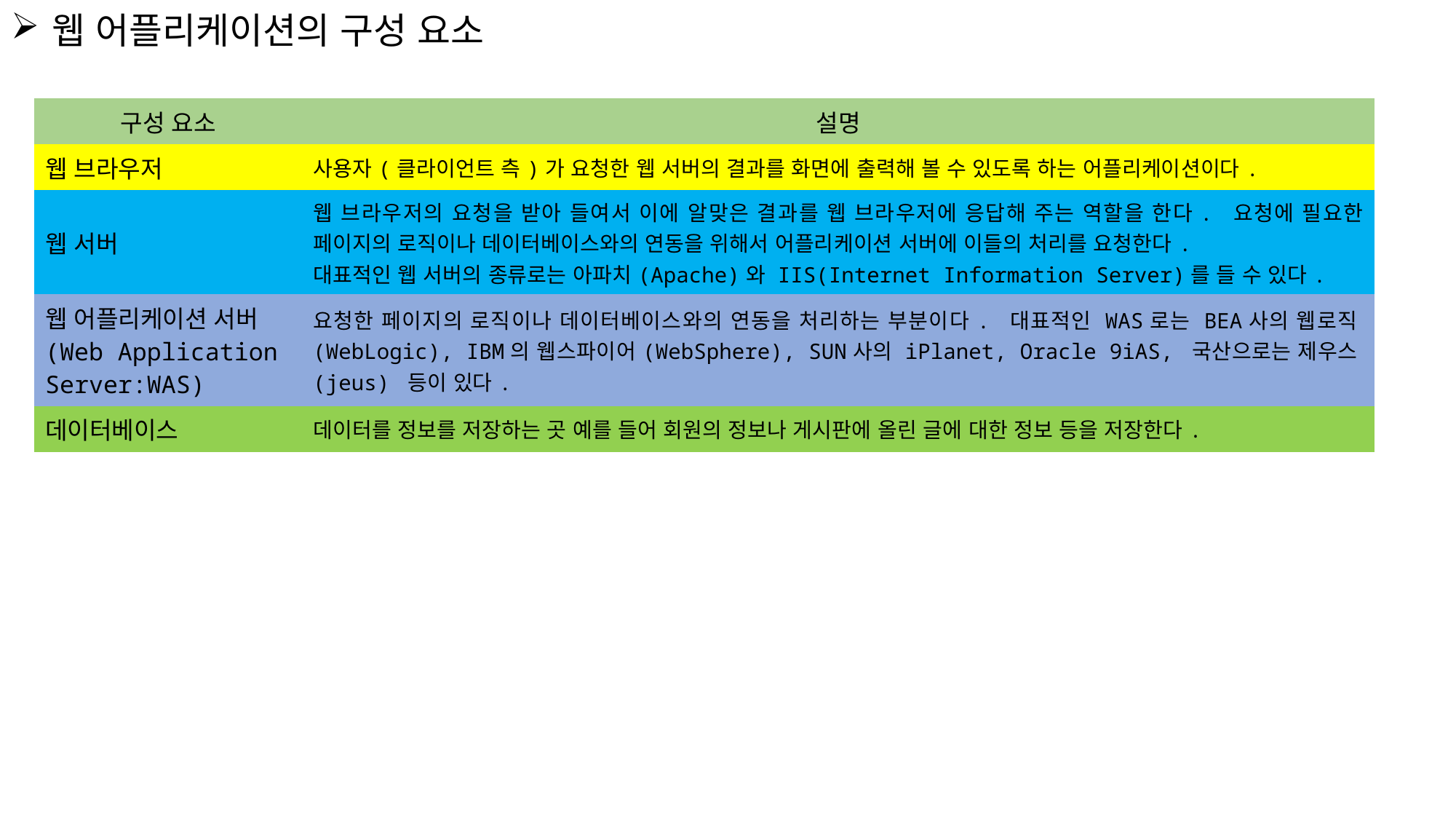

웹 어플리케이션의 구성 요소
| 구성 요소 | 설명 |
| --- | --- |
| 웹 브라우저 | 사용자(클라이언트 측)가 요청한 웹 서버의 결과를 화면에 출력해 볼 수 있도록 하는 어플리케이션이다. |
| 웹 서버 | 웹 브라우저의 요청을 받아 들여서 이에 알맞은 결과를 웹 브라우저에 응답해 주는 역할을 한다. 요청에 필요한 페이지의 로직이나 데이터베이스와의 연동을 위해서 어플리케이션 서버에 이들의 처리를 요청한다. 대표적인 웹 서버의 종류로는 아파치(Apache)와 IIS(Internet Information Server)를 들 수 있다. |
| 웹 어플리케이션 서버(Web Application Server:WAS) | 요청한 페이지의 로직이나 데이터베이스와의 연동을 처리하는 부분이다. 대표적인 WAS로는 BEA사의 웹로직(WebLogic), IBM의 웹스파이어(WebSphere), SUN사의 iPlanet, Oracle 9iAS, 국산으로는 제우스(jeus) 등이 있다. |
| 데이터베이스 | 데이터를 정보를 저장하는 곳 예를 들어 회원의 정보나 게시판에 올린 글에 대한 정보 등을 저장한다. |